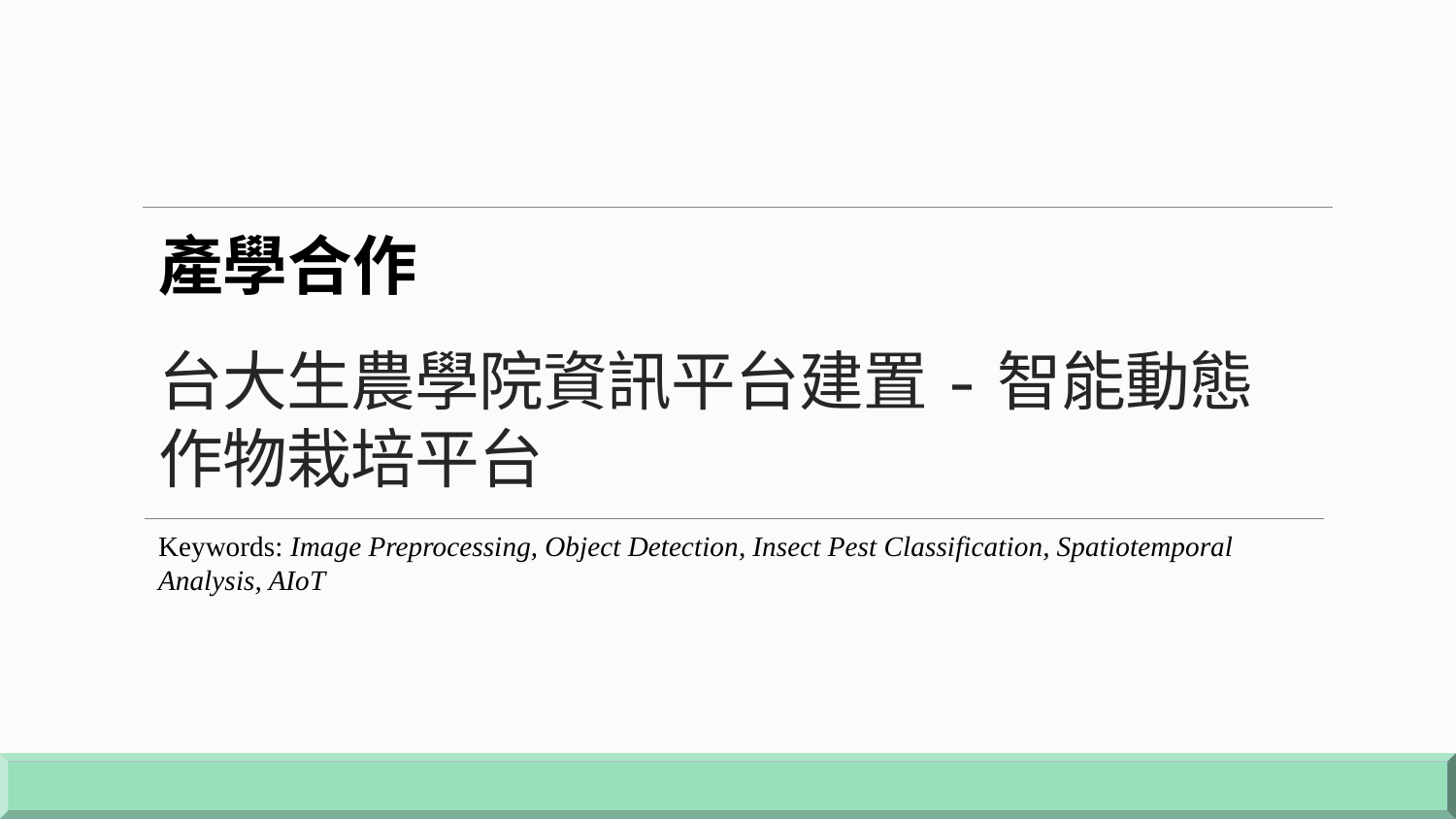

# 台大生農學院資訊平台建置-智能動態作物栽培平台
產學合作
Keywords: Image Preprocessing, Object Detection, Insect Pest Classification, Spatiotemporal Analysis, AIoT